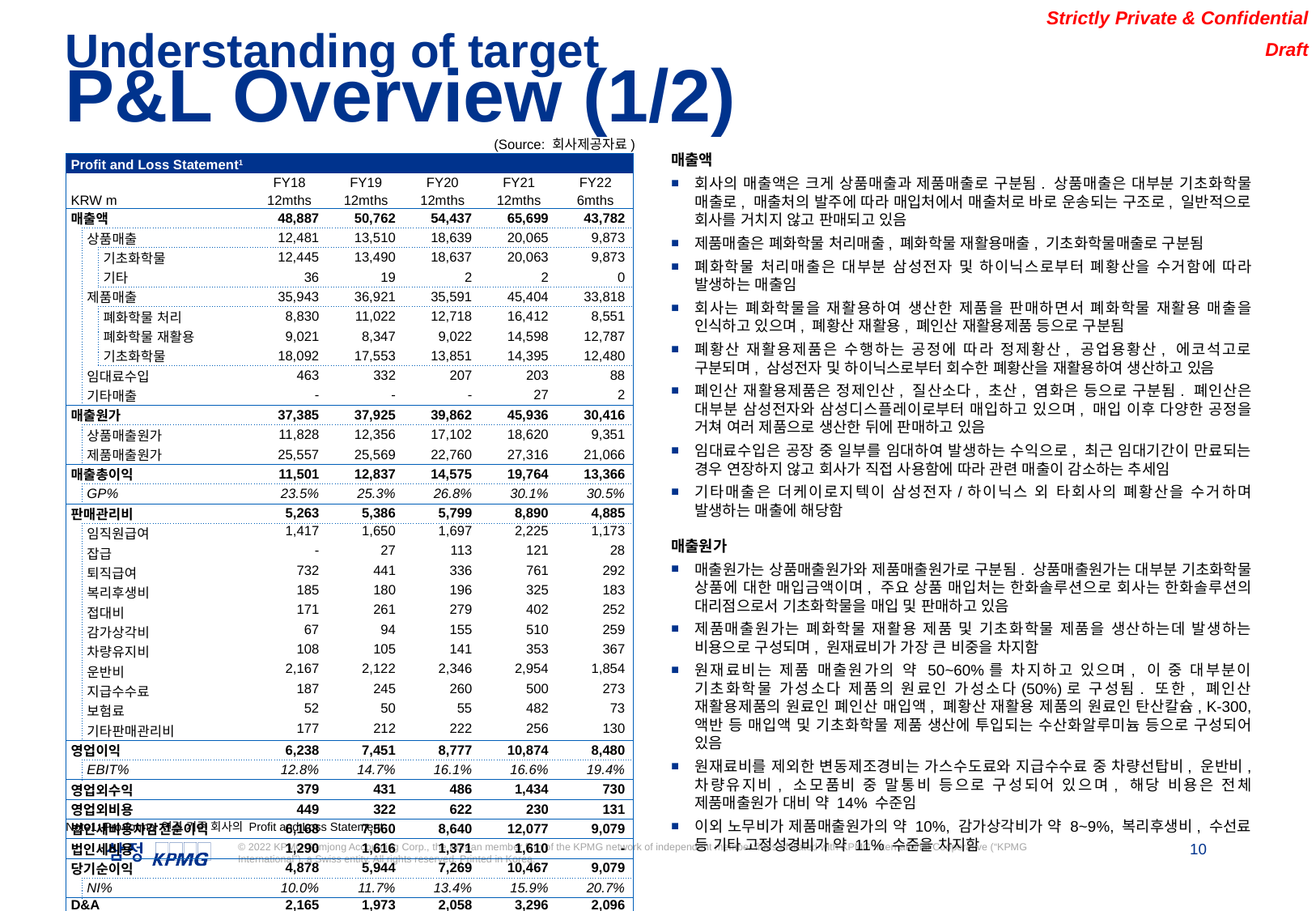

Understanding of target
P&L Overview (1/2)
(Source: 회사제공자료)
| Profit and Loss Statement1 |  |  |  |  |  |  |  |
| --- | --- | --- | --- | --- | --- | --- | --- |
|  |  |  | FY18 | FY19 | FY20 | FY21 | FY22 |
| KRW m |  |  | 12mths | 12mths | 12mths | 12mths | 6mths |
| 매출액 |  |  | 48,887 | 50,762 | 54,437 | 65,699 | 43,782 |
|  | 상품매출 |  | 12,481 | 13,510 | 18,639 | 20,065 | 9,873 |
|  |  | 기초화학물 | 12,445 | 13,490 | 18,637 | 20,063 | 9,873 |
|  |  | 기타 | 36 | 19 | 2 | 2 | 0 |
|  | 제품매출 |  | 35,943 | 36,921 | 35,591 | 45,404 | 33,818 |
|  |  | 폐화학물 처리 | 8,830 | 11,022 | 12,718 | 16,412 | 8,551 |
|  |  | 폐화학물 재활용 | 9,021 | 8,347 | 9,022 | 14,598 | 12,787 |
|  |  | 기초화학물 | 18,092 | 17,553 | 13,851 | 14,395 | 12,480 |
|  | 임대료수입 |  | 463 | 332 | 207 | 203 | 88 |
|  | 기타매출 |  | - | - | - | 27 | 2 |
| 매출원가 |  |  | 37,385 | 37,925 | 39,862 | 45,936 | 30,416 |
|  | 상품매출원가 |  | 11,828 | 12,356 | 17,102 | 18,620 | 9,351 |
|  | 제품매출원가 |  | 25,557 | 25,569 | 22,760 | 27,316 | 21,066 |
| 매출총이익 |  |  | 11,501 | 12,837 | 14,575 | 19,764 | 13,366 |
|  | GP% |  | 23.5% | 25.3% | 26.8% | 30.1% | 30.5% |
| 판매관리비 |  |  | 5,263 | 5,386 | 5,799 | 8,890 | 4,885 |
|  | 임직원급여 |  | 1,417 | 1,650 | 1,697 | 2,225 | 1,173 |
|  | 잡급 |  | - | 27 | 113 | 121 | 28 |
|  | 퇴직급여 |  | 732 | 441 | 336 | 761 | 292 |
|  | 복리후생비 |  | 185 | 180 | 196 | 325 | 183 |
|  | 접대비 |  | 171 | 261 | 279 | 402 | 252 |
|  | 감가상각비 |  | 67 | 94 | 155 | 510 | 259 |
|  | 차량유지비 |  | 108 | 105 | 141 | 353 | 367 |
|  | 운반비 |  | 2,167 | 2,122 | 2,346 | 2,954 | 1,854 |
|  | 지급수수료 |  | 187 | 245 | 260 | 500 | 273 |
|  | 보험료 |  | 52 | 50 | 55 | 482 | 73 |
|  | 기타판매관리비 |  | 177 | 212 | 222 | 256 | 130 |
| 영업이익 |  |  | 6,238 | 7,451 | 8,777 | 10,874 | 8,480 |
|  | EBIT% |  | 12.8% | 14.7% | 16.1% | 16.6% | 19.4% |
| 영업외수익 |  |  | 379 | 431 | 486 | 1,434 | 730 |
| 영업외비용 |  |  | 449 | 322 | 622 | 230 | 131 |
| 법인세비용차감전순이익 |  |  | 6,168 | 7,560 | 8,640 | 12,077 | 9,079 |
| 법인세비용 |  |  | 1,290 | 1,616 | 1,371 | 1,610 | - |
| 당기순이익 |  |  | 4,878 | 5,944 | 7,269 | 10,467 | 9,079 |
|  | NI% |  | 10.0% | 11.7% | 13.4% | 15.9% | 20.7% |
| D&A |  |  | 2,165 | 1,973 | 2,058 | 3,296 | 2,096 |
| EBITDA |  |  | 8,403 | 9,424 | 10,834 | 14,169 | 10,577 |
|  | EBITDA% |  | 17.2% | 18.6% | 19.9% | 21.6% | 24.2% |
매출액
회사의 매출액은 크게 상품매출과 제품매출로 구분됨. 상품매출은 대부분 기초화학물 매출로, 매출처의 발주에 따라 매입처에서 매출처로 바로 운송되는 구조로, 일반적으로 회사를 거치지 않고 판매되고 있음
제품매출은 폐화학물 처리매출, 폐화학물 재활용매출, 기초화학물매출로 구분됨
폐화학물 처리매출은 대부분 삼성전자 및 하이닉스로부터 폐황산을 수거함에 따라 발생하는 매출임
회사는 폐화학물을 재활용하여 생산한 제품을 판매하면서 폐화학물 재활용 매출을 인식하고 있으며, 폐황산 재활용, 폐인산 재활용제품 등으로 구분됨
폐황산 재활용제품은 수행하는 공정에 따라 정제황산, 공업용황산, 에코석고로 구분되며, 삼성전자 및 하이닉스로부터 회수한 폐황산을 재활용하여 생산하고 있음
폐인산 재활용제품은 정제인산, 질산소다, 초산, 염화은 등으로 구분됨. 폐인산은 대부분 삼성전자와 삼성디스플레이로부터 매입하고 있으며, 매입 이후 다양한 공정을 거쳐 여러 제품으로 생산한 뒤에 판매하고 있음
임대료수입은 공장 중 일부를 임대하여 발생하는 수익으로, 최근 임대기간이 만료되는 경우 연장하지 않고 회사가 직접 사용함에 따라 관련 매출이 감소하는 추세임
기타매출은 더케이로지텍이 삼성전자/하이닉스 외 타회사의 폐황산을 수거하며 발생하는 매출에 해당함
매출원가
매출원가는 상품매출원가와 제품매출원가로 구분됨. 상품매출원가는 대부분 기초화학물 상품에 대한 매입금액이며, 주요 상품 매입처는 한화솔루션으로 회사는 한화솔루션의 대리점으로서 기초화학물을 매입 및 판매하고 있음
제품매출원가는 폐화학물 재활용 제품 및 기초화학물 제품을 생산하는데 발생하는 비용으로 구성되며, 원재료비가 가장 큰 비중을 차지함
원재료비는 제품 매출원가의 약 50~60%를 차지하고 있으며, 이 중 대부분이 기초화학물 가성소다 제품의 원료인 가성소다(50%)로 구성됨. 또한, 폐인산 재활용제품의 원료인 폐인산 매입액, 폐황산 재활용 제품의 원료인 탄산칼슘, K-300, 액반 등 매입액 및 기초화학물 제품 생산에 투입되는 수산화알루미늄 등으로 구성되어 있음
원재료비를 제외한 변동제조경비는 가스수도료와 지급수수료 중 차량선탑비, 운반비, 차량유지비, 소모품비 중 말통비 등으로 구성되어 있으며, 해당 비용은 전체 제품매출원가 대비 약 14% 수준임
이외 노무비가 제품매출원가의 약 10%, 감가상각비가 약 8~9%, 복리후생비, 수선료 등 기타 고정성경비가 약 11% 수준을 차지함
Note1: Pro-forma 연결 기준 회사의 Profit and Loss Statement